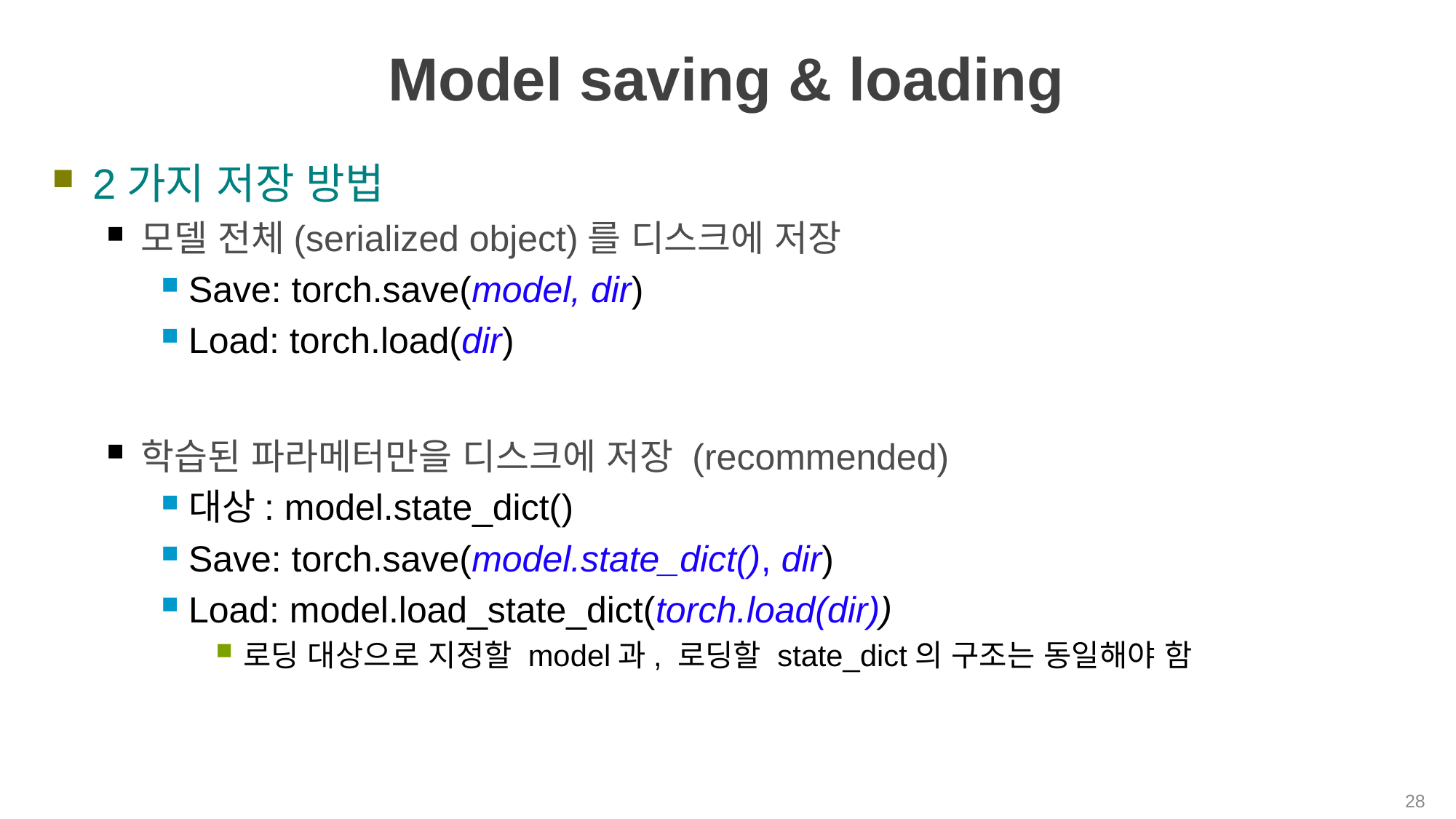

# Model saving & loading
2가지 저장 방법
모델 전체(serialized object)를 디스크에 저장
Save: torch.save(model, dir)
Load: torch.load(dir)

학습된 파라메터만을 디스크에 저장 (recommended)
대상: model.state_dict()
Save: torch.save(model.state_dict(), dir)
Load: model.load_state_dict(torch.load(dir))
로딩 대상으로 지정할 model과, 로딩할 state_dict의 구조는 동일해야 함
28